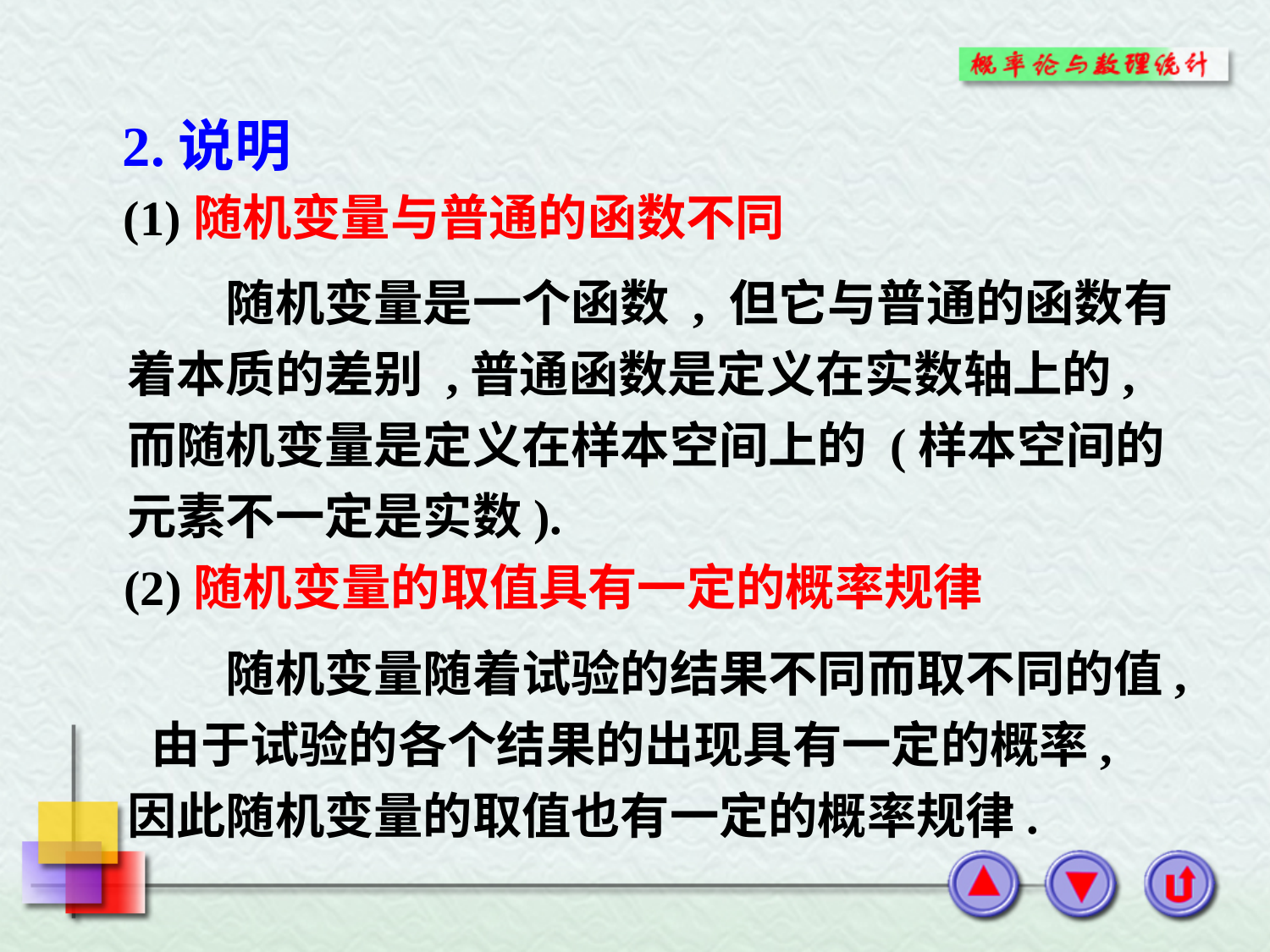

2.说明
(1)随机变量与普通的函数不同
　　随机变量是一个函数 , 但它与普通的函数有着本质的差别 ,普通函数是定义在实数轴上的,而随机变量是定义在样本空间上的 (样本空间的元素不一定是实数).
(2)随机变量的取值具有一定的概率规律
　　随机变量随着试验的结果不同而取不同的值, 由于试验的各个结果的出现具有一定的概率, 因此随机变量的取值也有一定的概率规律.